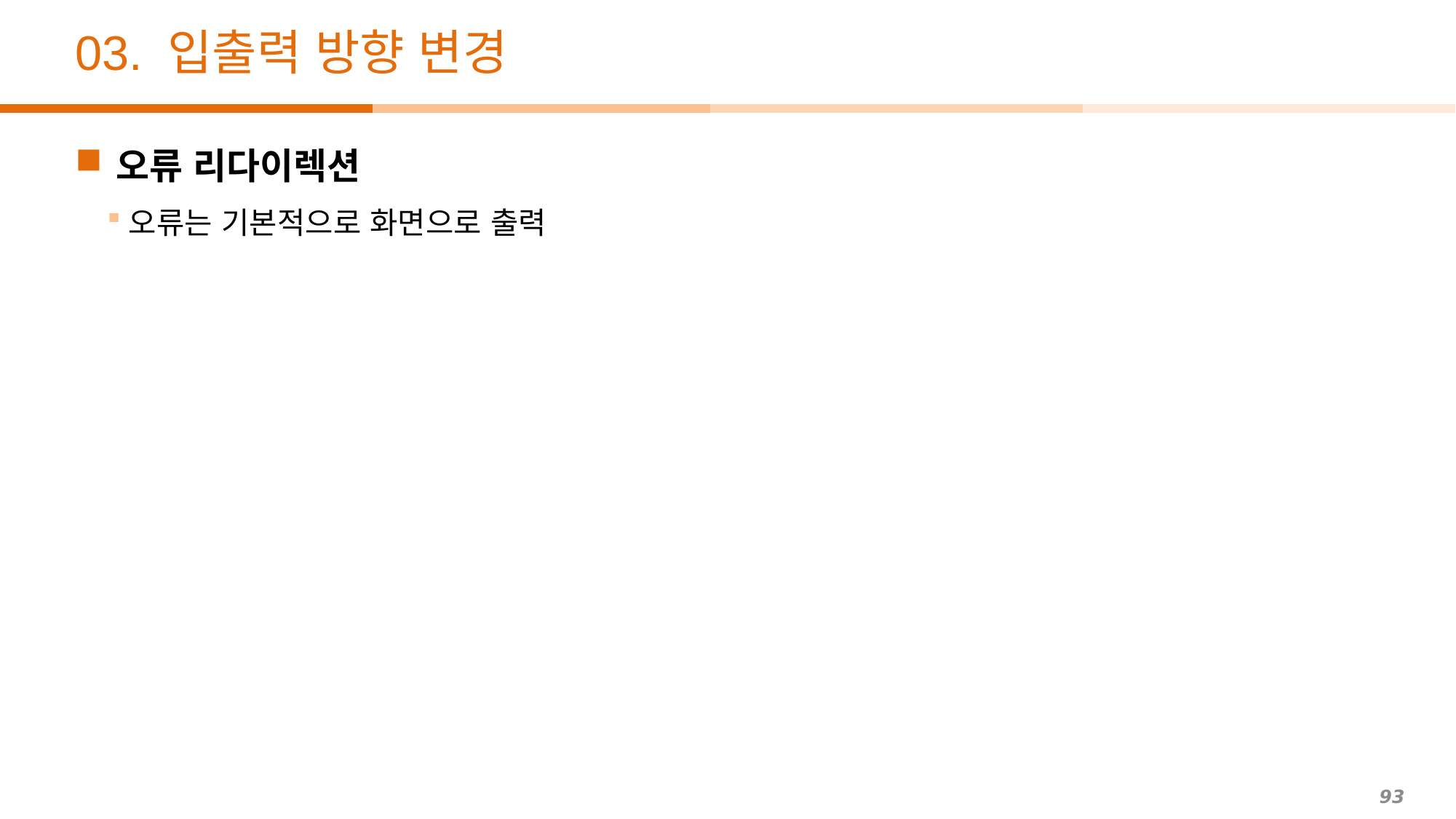

# 03. 입출력 방향 변경
오류 리다이렉션
오류는 기본적으로 화면으로 출력